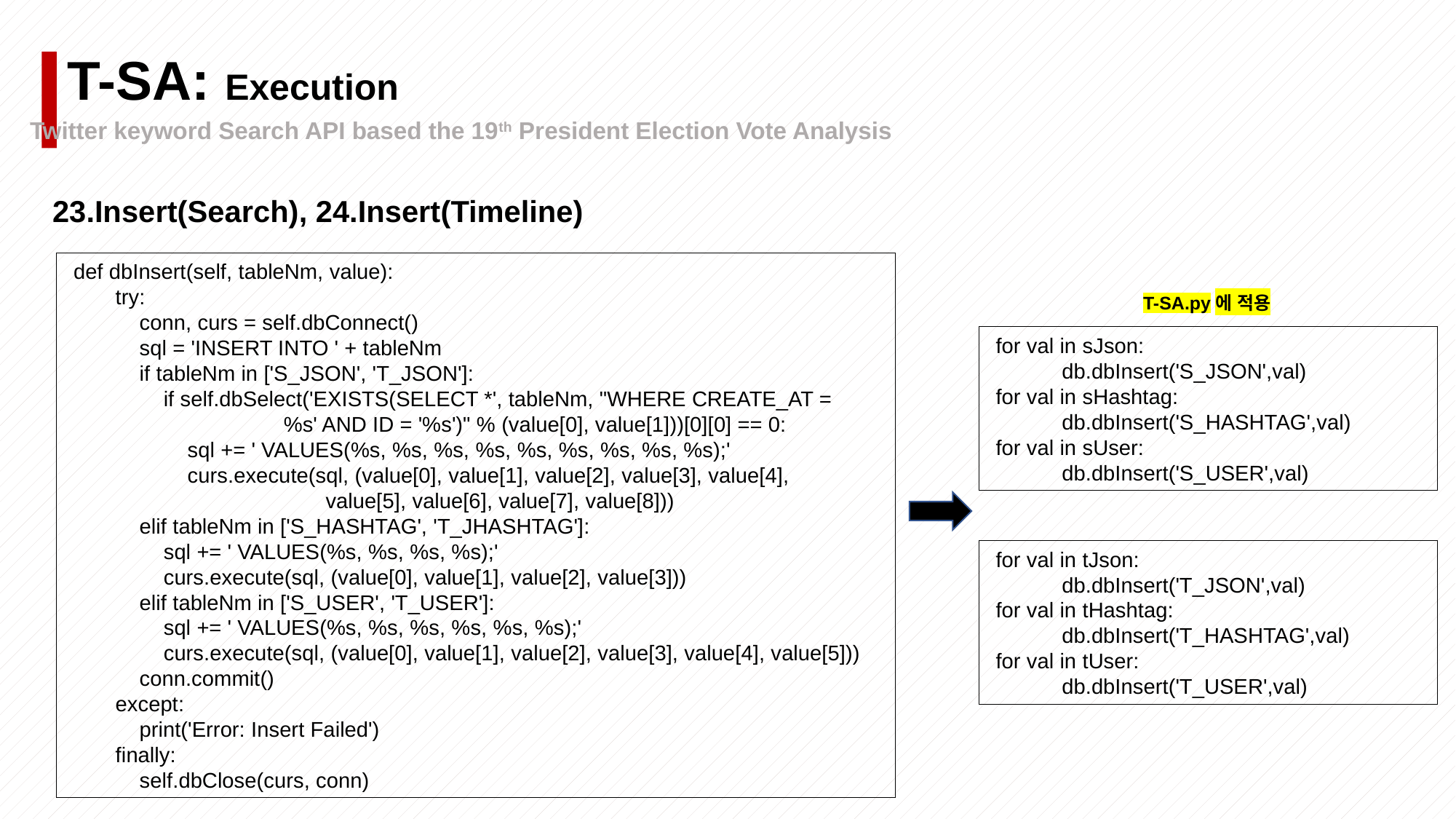

T-SA: Execution

Twitter keyword Search API based the 19th President Election Vote Analysis
23.Insert(Search), 24.Insert(Timeline)
 def dbInsert(self, tableNm, value):
        try:
            conn, curs = self.dbConnect()
            sql = 'INSERT INTO ' + tableNm
            if tableNm in ['S_JSON', 'T_JSON']:
                if self.dbSelect('EXISTS(SELECT *', tableNm, "WHERE CREATE_AT =
                                    %s' AND ID = '%s')" % (value[0], value[1]))[0][0] == 0:
                    sql += ' VALUES(%s, %s, %s, %s, %s, %s, %s, %s, %s);'
                    curs.execute(sql, (value[0], value[1], value[2], value[3], value[4],
                                           value[5], value[6], value[7], value[8]))
            elif tableNm in ['S_HASHTAG', 'T_JHASHTAG']:
                sql += ' VALUES(%s, %s, %s, %s);'
                curs.execute(sql, (value[0], value[1], value[2], value[3]))
            elif tableNm in ['S_USER', 'T_USER']:
                sql += ' VALUES(%s, %s, %s, %s, %s, %s);'
                curs.execute(sql, (value[0], value[1], value[2], value[3], value[4], value[5]))
            conn.commit()
        except:
            print('Error: Insert Failed')
        finally:
            self.dbClose(curs, conn)
T-SA.py에 적용
 for val in sJson:
            db.dbInsert('S_JSON',val)
 for val in sHashtag:
            db.dbInsert('S_HASHTAG',val)
 for val in sUser:
            db.dbInsert('S_USER',val)

 for val in tJson:
            db.dbInsert('T_JSON',val)
 for val in tHashtag:
            db.dbInsert('T_HASHTAG',val)
 for val in tUser:
            db.dbInsert('T_USER',val)